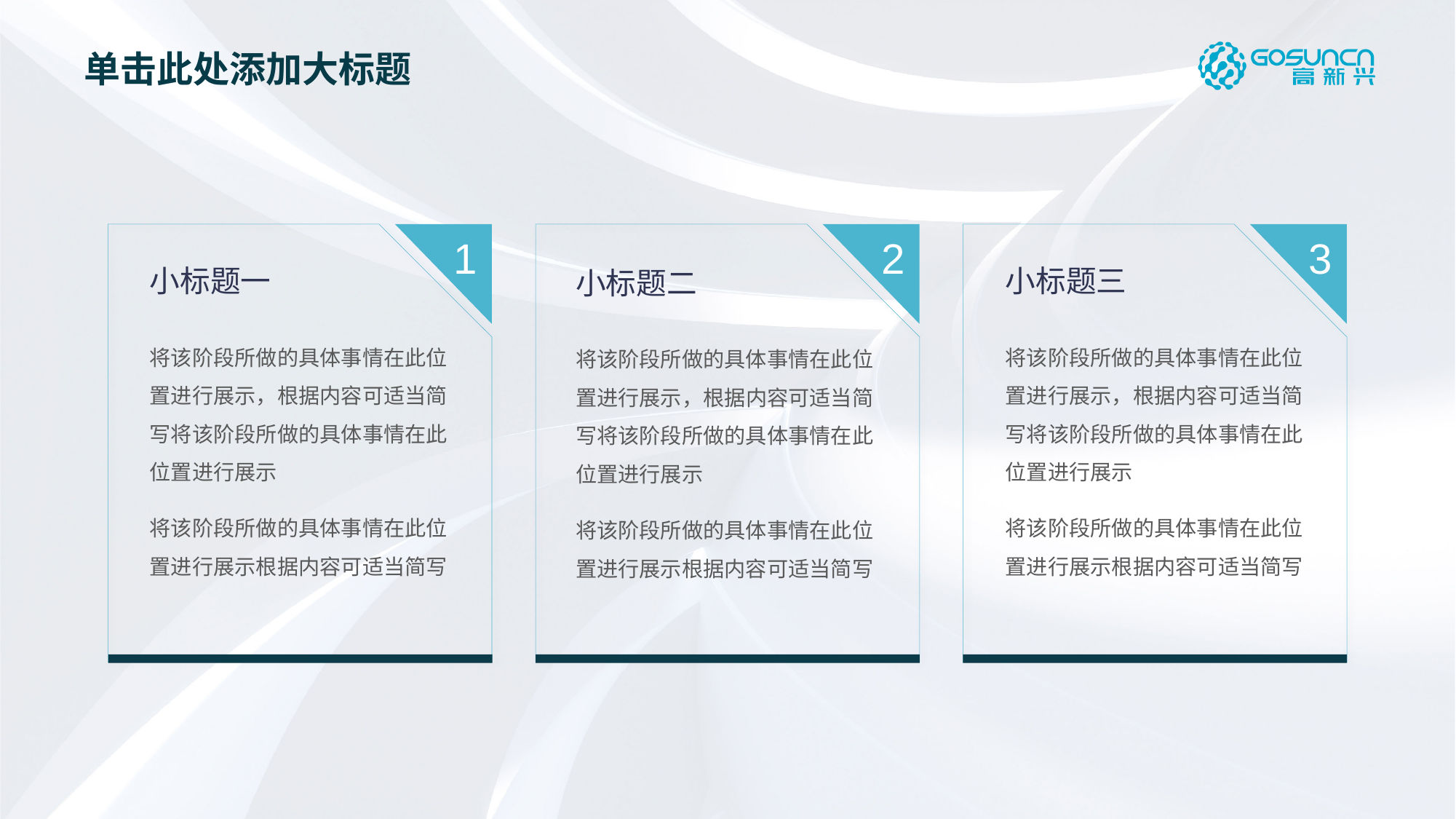

单击此处添加大标题

1

2

3
小标题一
小标题三
小标题二
将该阶段所做的具体事情在此位置进行展示，根据内容可适当简写将该阶段所做的具体事情在此位置进行展示
将该阶段所做的具体事情在此位置进行展示根据内容可适当简写
将该阶段所做的具体事情在此位置进行展示，根据内容可适当简写将该阶段所做的具体事情在此位置进行展示
将该阶段所做的具体事情在此位置进行展示根据内容可适当简写
将该阶段所做的具体事情在此位置进行展示，根据内容可适当简写将该阶段所做的具体事情在此位置进行展示
将该阶段所做的具体事情在此位置进行展示根据内容可适当简写